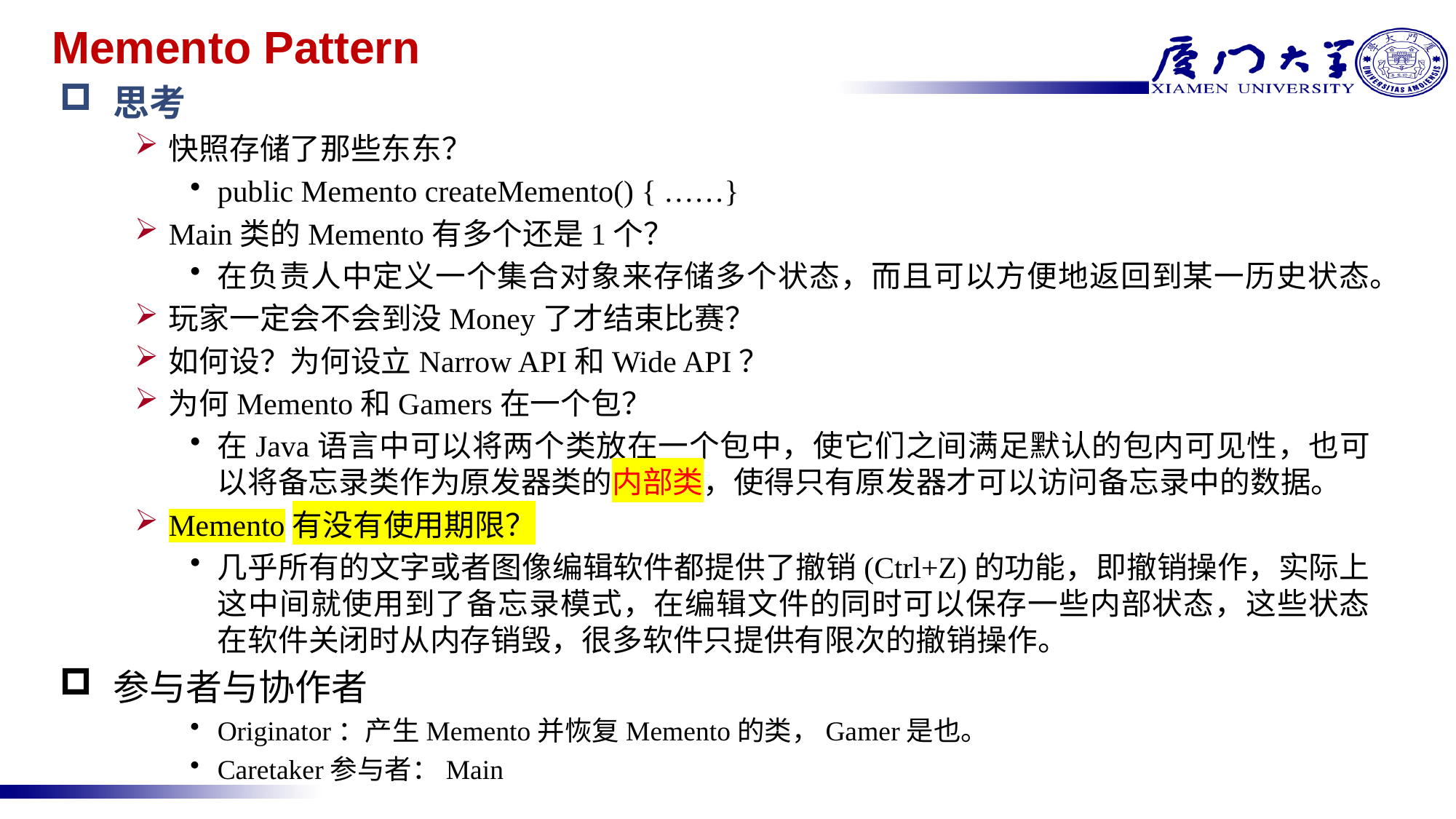

# Memento Pattern
思考
快照存储了那些东东？
public Memento createMemento() { ……}
Main类的Memento有多个还是1个？
在负责人中定义一个集合对象来存储多个状态，而且可以方便地返回到某一历史状态。
玩家一定会不会到没Money了才结束比赛？
如何设？为何设立Narrow API和Wide API？
为何Memento和Gamers在一个包？
在Java语言中可以将两个类放在一个包中，使它们之间满足默认的包内可见性，也可以将备忘录类作为原发器类的内部类，使得只有原发器才可以访问备忘录中的数据。
Memento有没有使用期限？
几乎所有的文字或者图像编辑软件都提供了撤销(Ctrl+Z)的功能，即撤销操作，实际上这中间就使用到了备忘录模式，在编辑文件的同时可以保存一些内部状态，这些状态在软件关闭时从内存销毁，很多软件只提供有限次的撤销操作。
参与者与协作者
Originator：产生Memento并恢复Memento的类，Gamer是也。
Caretaker参与者：Main